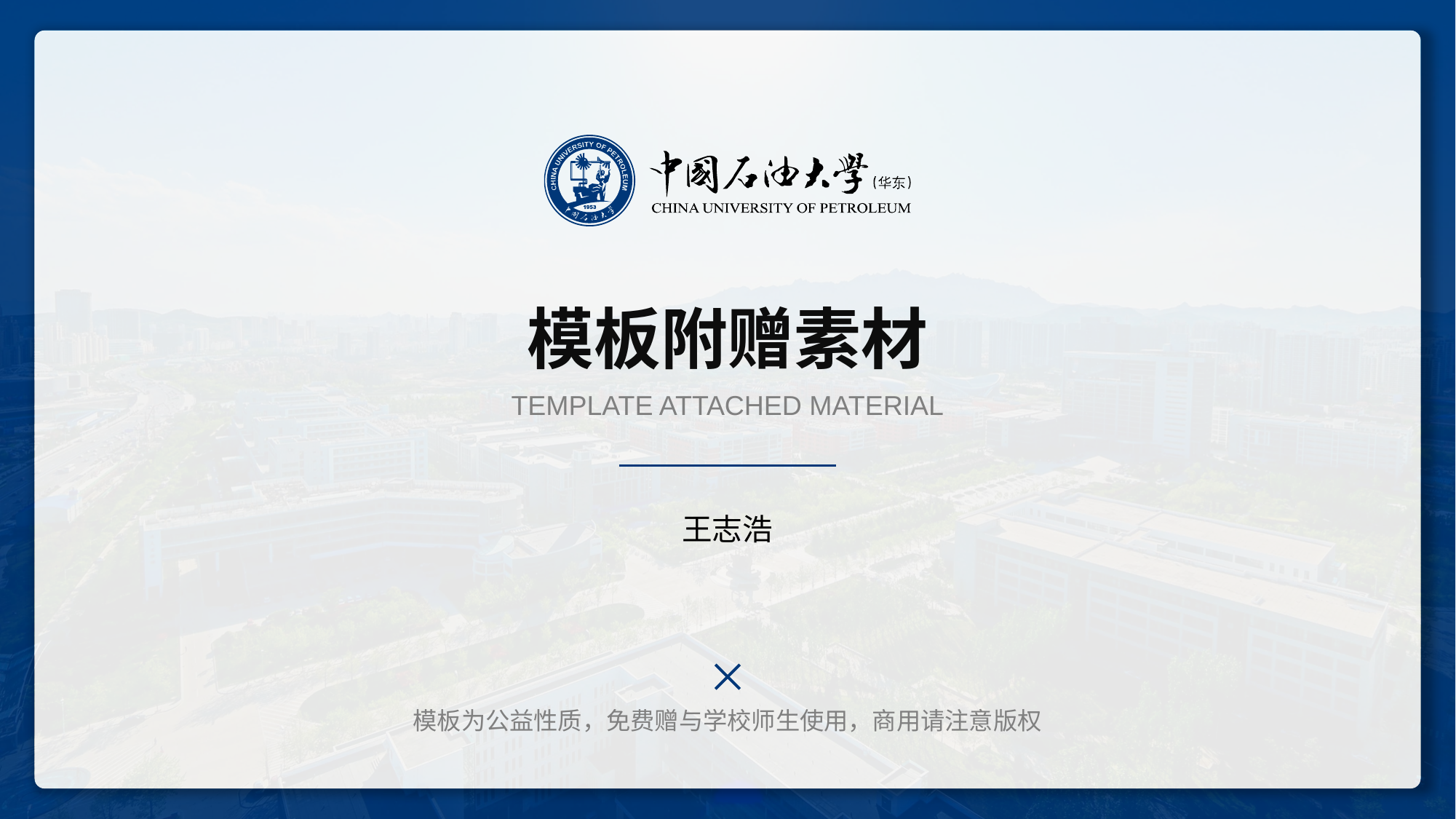

# 模板附赠素材
TEMPLATE ATTACHED MATERIAL
王志浩
模板为公益性质，免费赠与学校师生使用，商用请注意版权